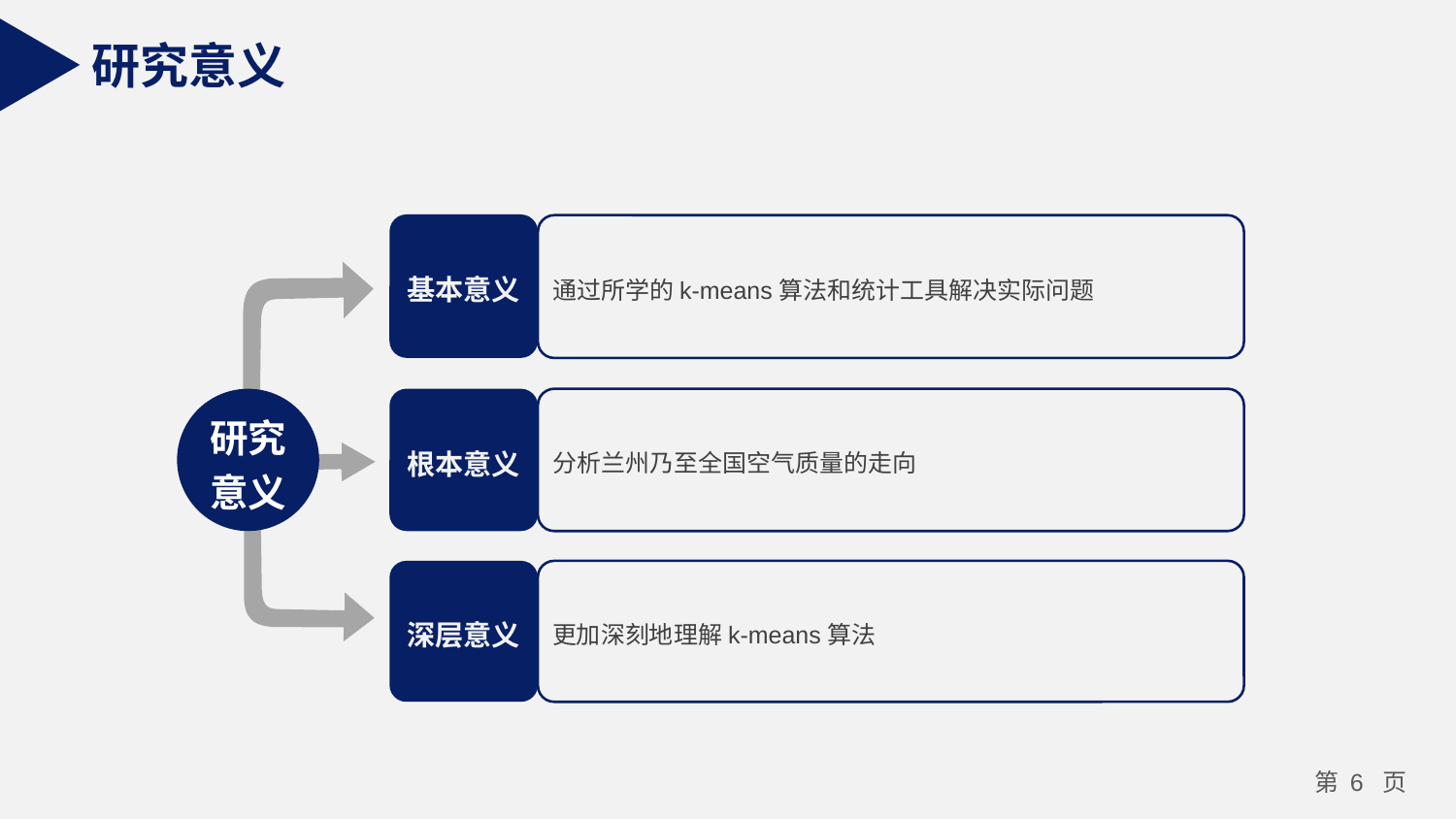

研究意义
基本意义
通过所学的k-means算法和统计工具解决实际问题

研究意义
根本意义
分析兰州乃至全国空气质量的走向

深层意义
更加深刻地理解k-means算法